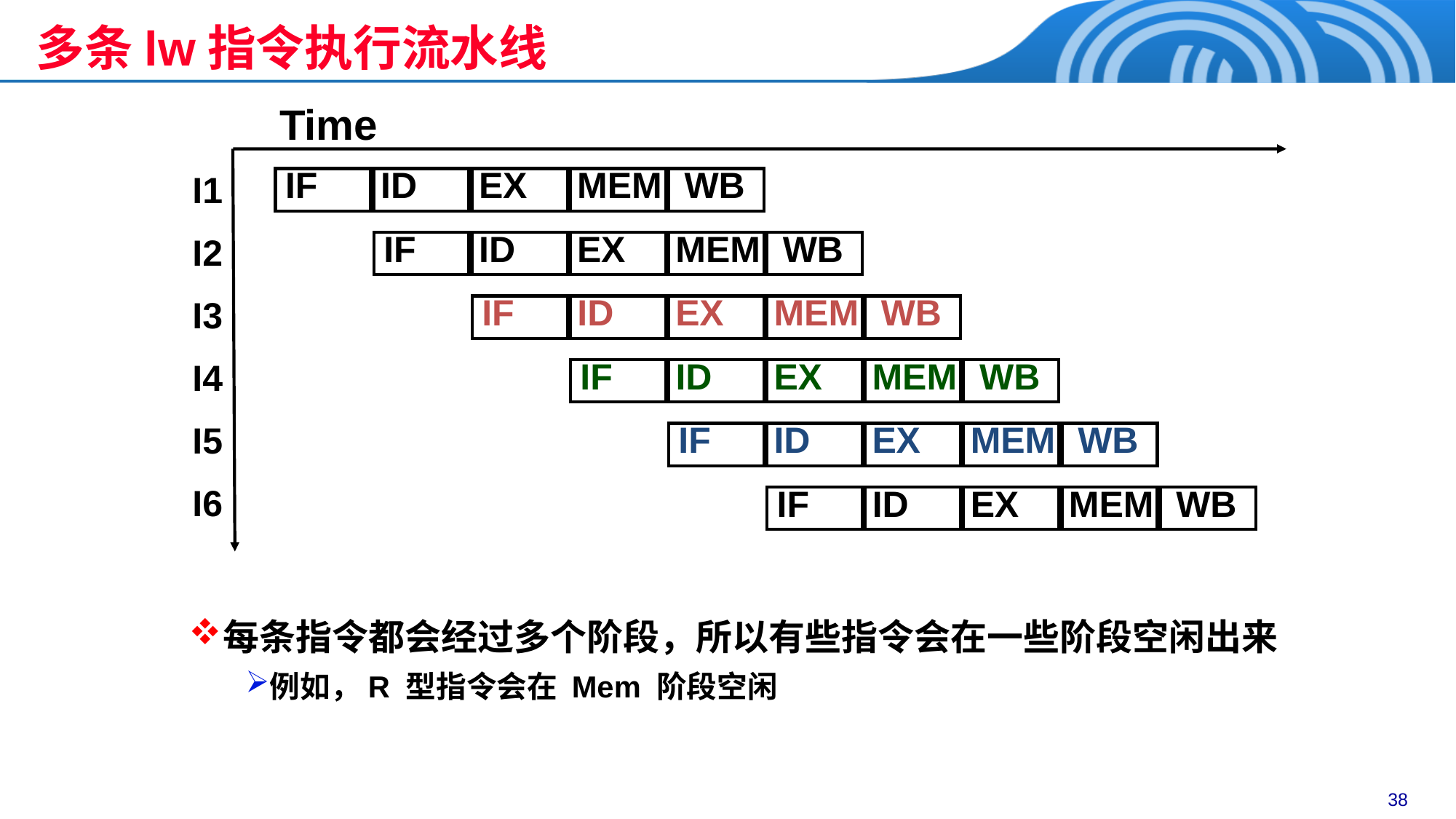

多条lw指令执行流水线
Time

I1
I2
I3
I4
I5
I6
IF
ID
EX
MEM
WB

IF
ID
EX
MEM
WB

IF
ID
EX
MEM
WB

IF
ID
EX
MEM
WB

IF
ID
EX
MEM
WB

IF
ID
EX
MEM
WB

每条指令都会经过多个阶段，所以有些指令会在一些阶段空闲出来
例如，R 型指令会在 Mem 阶段空闲